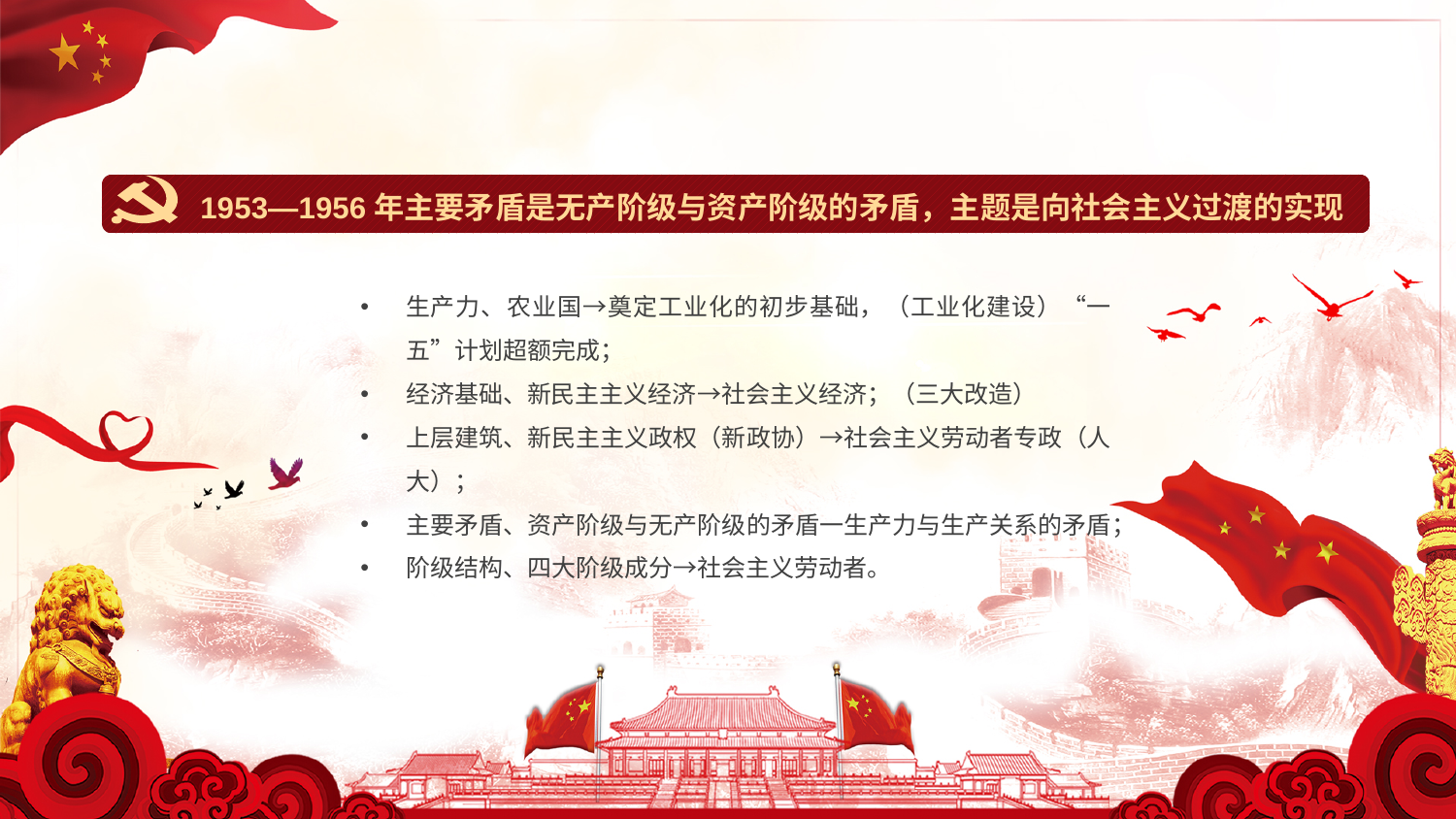

1953—1956年主要矛盾是无产阶级与资产阶级的矛盾，主题是向社会主义过渡的实现

生产力、农业国→奠定工业化的初步基础，（工业化建设）“一五”计划超额完成；
经济基础、新民主主义经济→社会主义经济；（三大改造）
上层建筑、新民主主义政权（新政协）→社会主义劳动者专政（人大）；
主要矛盾、资产阶级与无产阶级的矛盾一生产力与生产关系的矛盾；
阶级结构、四大阶级成分→社会主义劳动者。